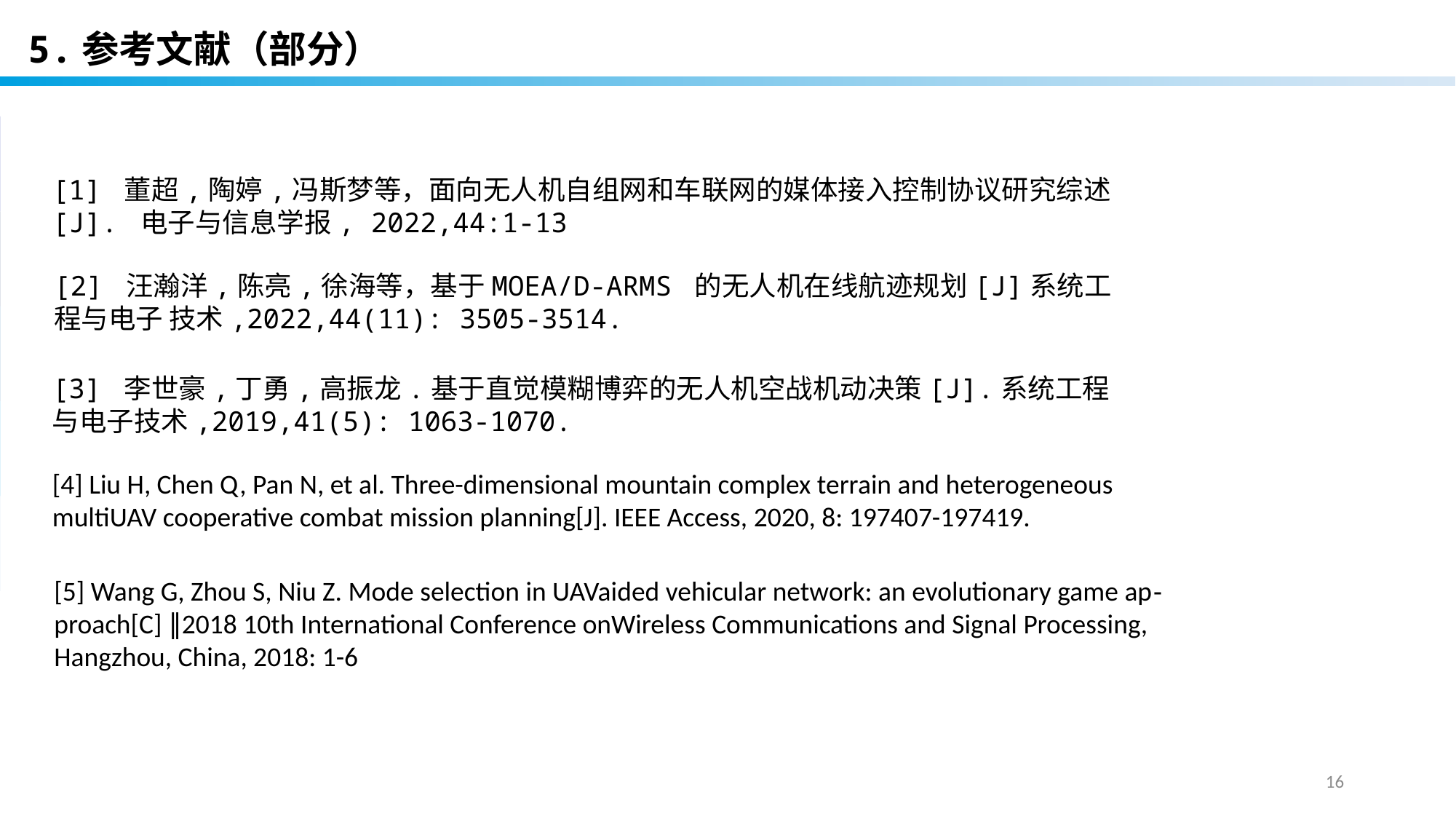

5.参考文献（部分）
[1] 董超,陶婷,冯斯梦等，面向无人机自组网和车联网的媒体接入控制协议研究综述[J]. 电子与信息学报, 2022,44:1-13
[2] 汪瀚洋,陈亮,徐海等，基于MOEA/D-ARMS 的无人机在线航迹规划[J]系统工程与电子 技术,2022,44(11): 3505-3514.
[3] 李世豪,丁勇,高振龙.基于直觉模糊博弈的无人机空战机动决策[J].系统工程与电子技术,2019,41(5): 1063-1070.
[4] Liu H, Chen Q, Pan N, et al. Three-dimensional mountain complex terrain and heterogeneous multiUAV cooperative combat mission planning[J]. IEEE Access, 2020, 8: 197407-197419.
[5] Wang G, Zhou S, Niu Z. Mode selection in UAVaided vehicular network: an evolutionary game ap‐ proach[C] ∥2018 10th International Conference onWireless Communications and Signal Processing, Hangzhou, China, 2018: 1-6
16